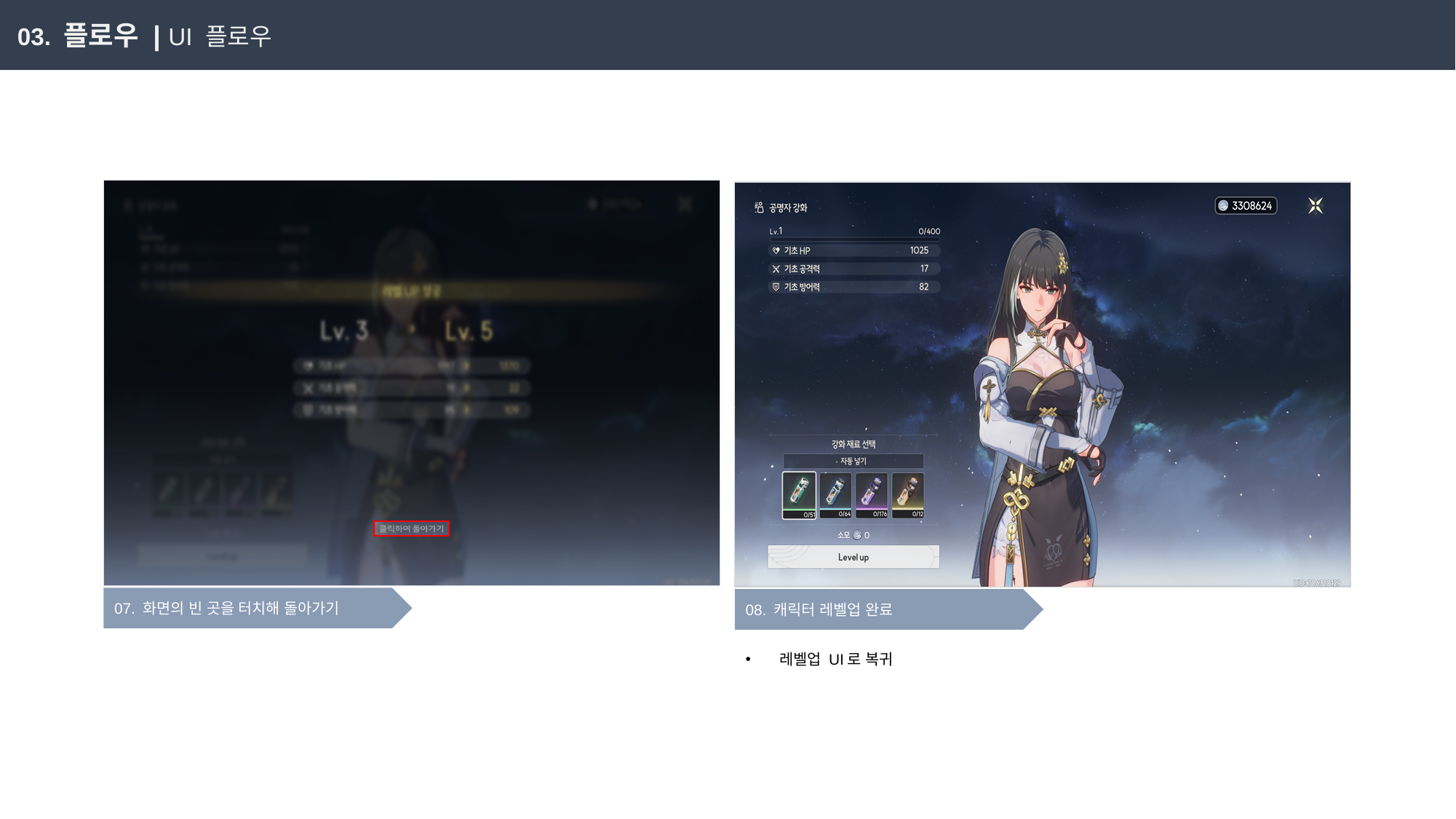

03. 플로우 | UI 플로우

07. 화면의 빈 곳을 터치해 돌아가기
08. 캐릭터 레벨업 완료
레벨업 UI로 복귀